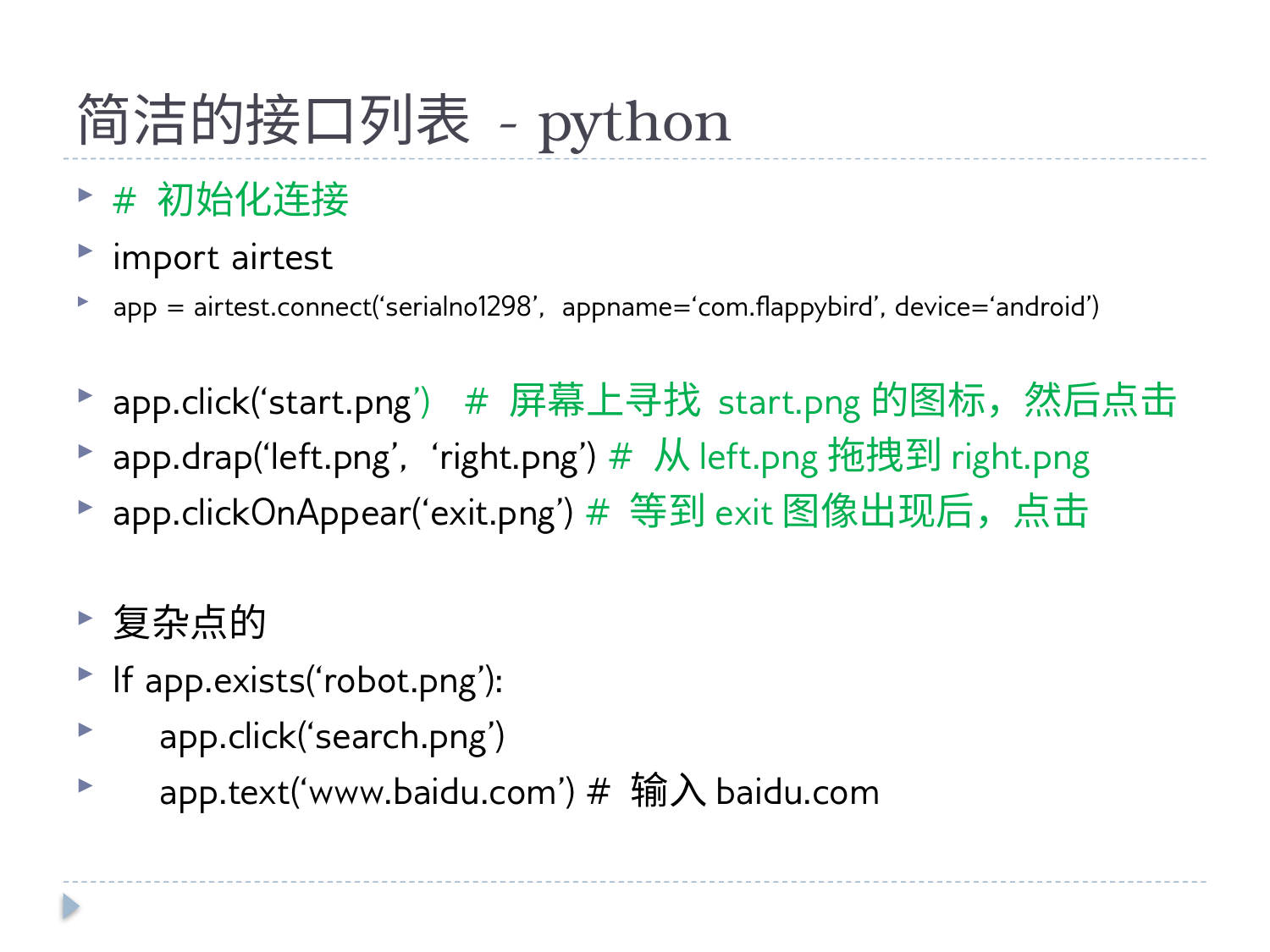

# 简洁的接口列表 - python
# 初始化连接
import airtest
app = airtest.connect(‘serialno1298’,  appname=‘com.flappybird’, device=‘android’)

app.click(‘start.png’)   # 屏幕上寻找 start.png的图标，然后点击
app.drap(‘left.png’,  ‘right.png’) # 从left.png拖拽到right.png
app.clickOnAppear(‘exit.png’) # 等到exit图像出现后，点击

复杂点的
If app.exists(‘robot.png’):
    app.click(‘search.png’)
    app.text(‘www.baidu.com’) # 输入baidu.com